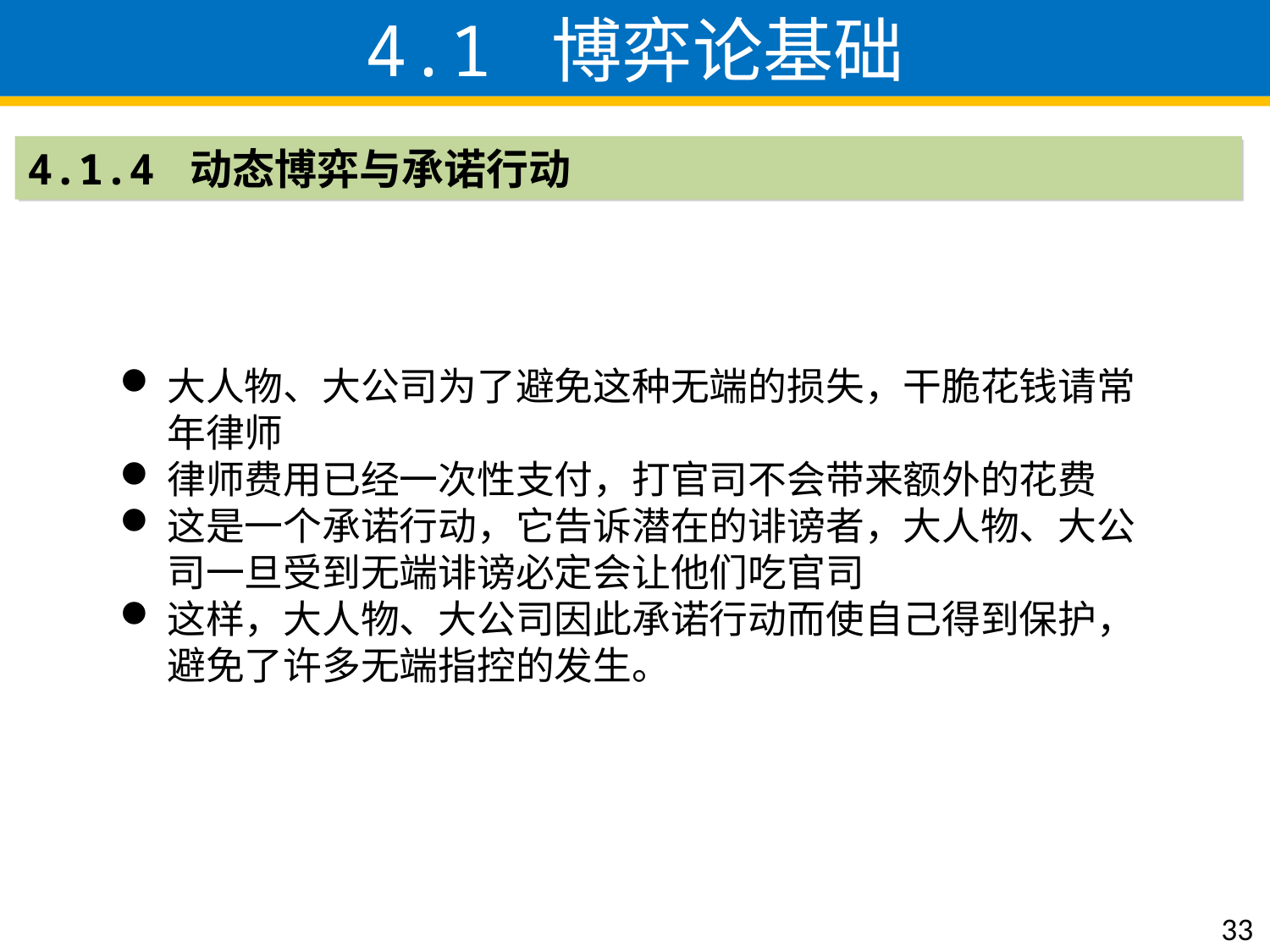

4.1 博弈论基础
4.1.4 动态博弈与承诺行动
大人物、大公司为了避免这种无端的损失，干脆花钱请常年律师
律师费用已经一次性支付，打官司不会带来额外的花费
这是一个承诺行动，它告诉潜在的诽谤者，大人物、大公司一旦受到无端诽谤必定会让他们吃官司
这样，大人物、大公司因此承诺行动而使自己得到保护，避免了许多无端指控的发生。
33